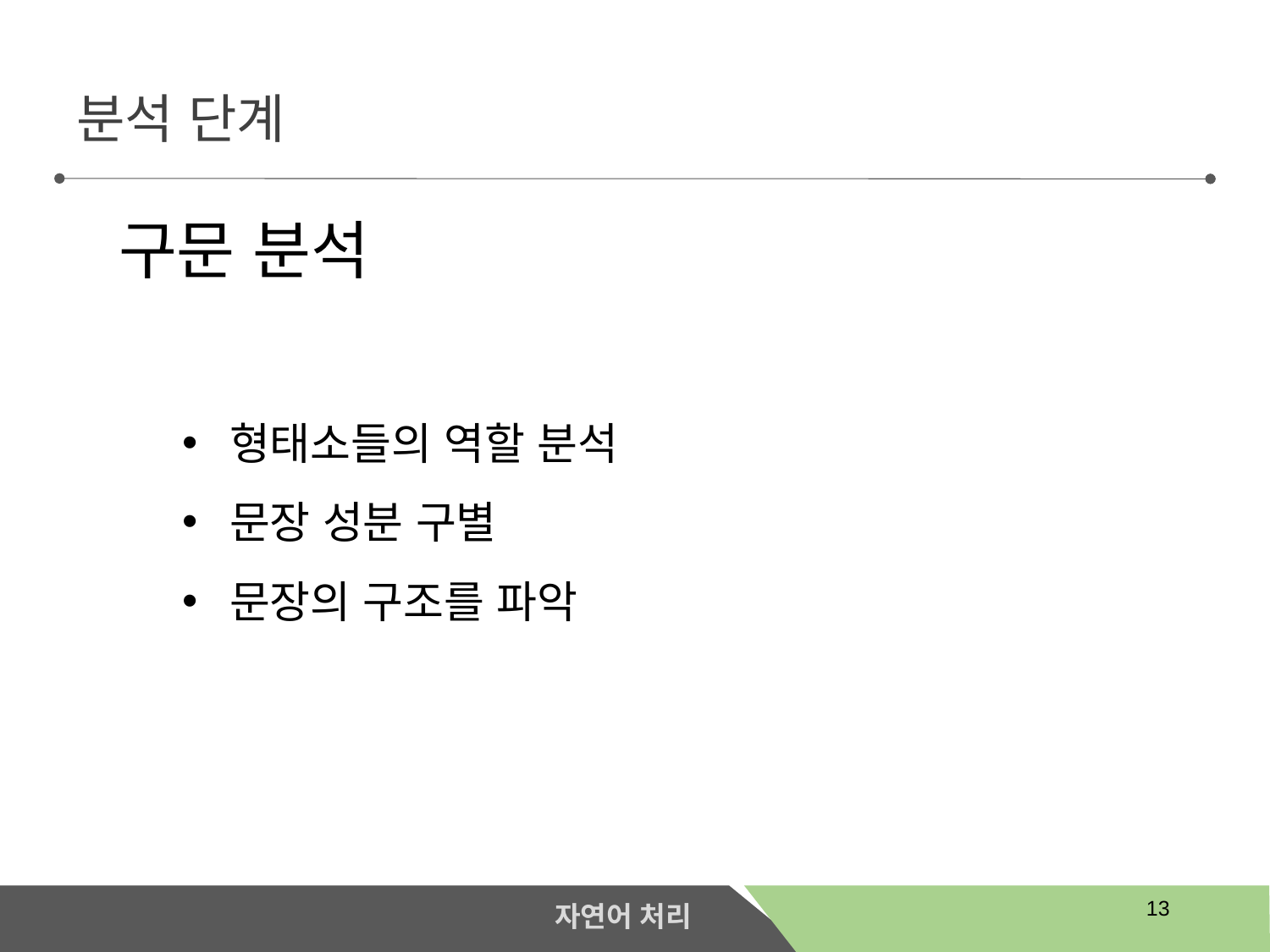

분석 단계
구문 분석
형태소들의 역할 분석
문장 성분 구별
문장의 구조를 파악
13

자연어 처리